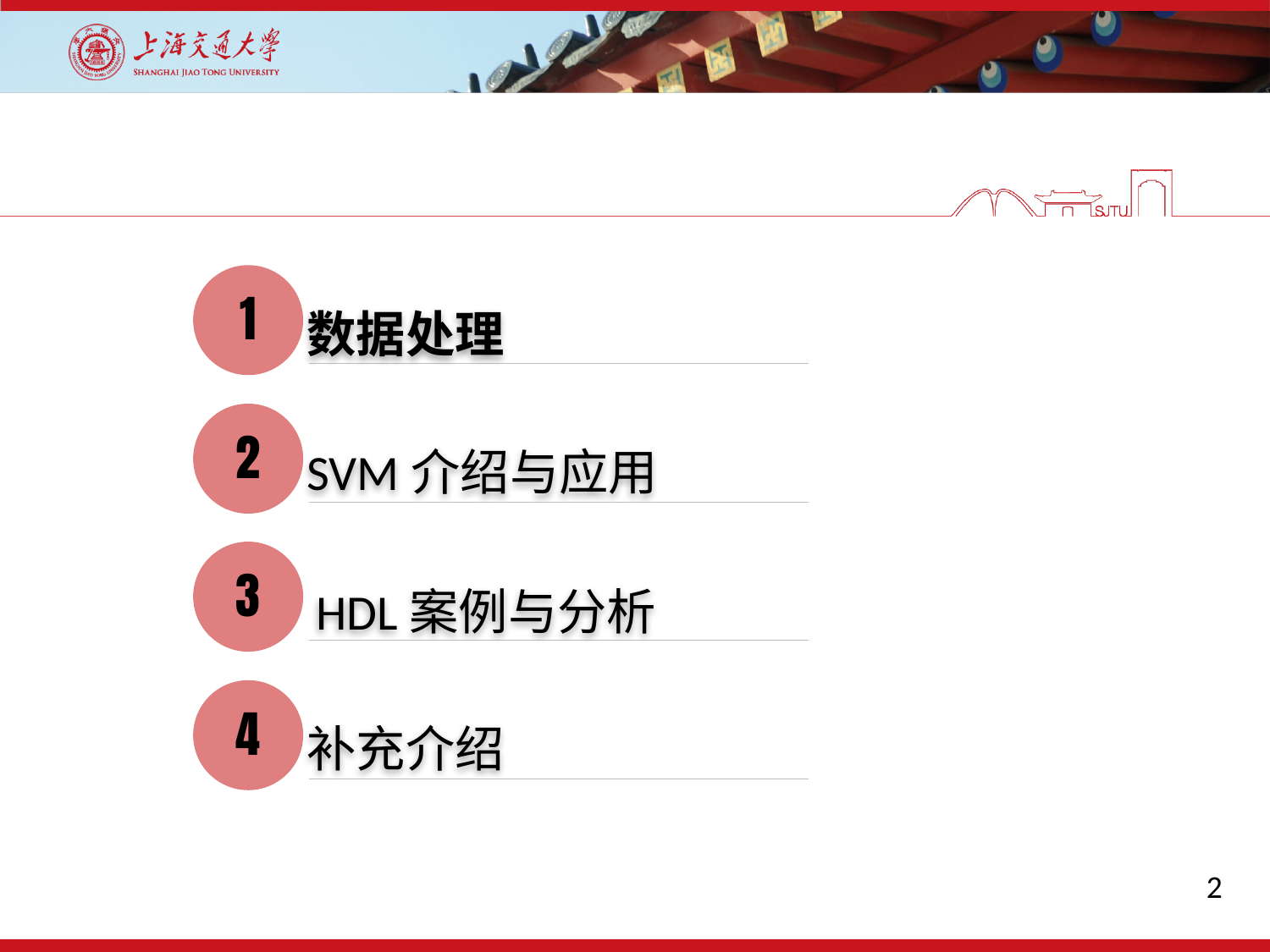

1
数据处理
2
SVM介绍与应用
3
HDL案例与分析
4
补充介绍
2